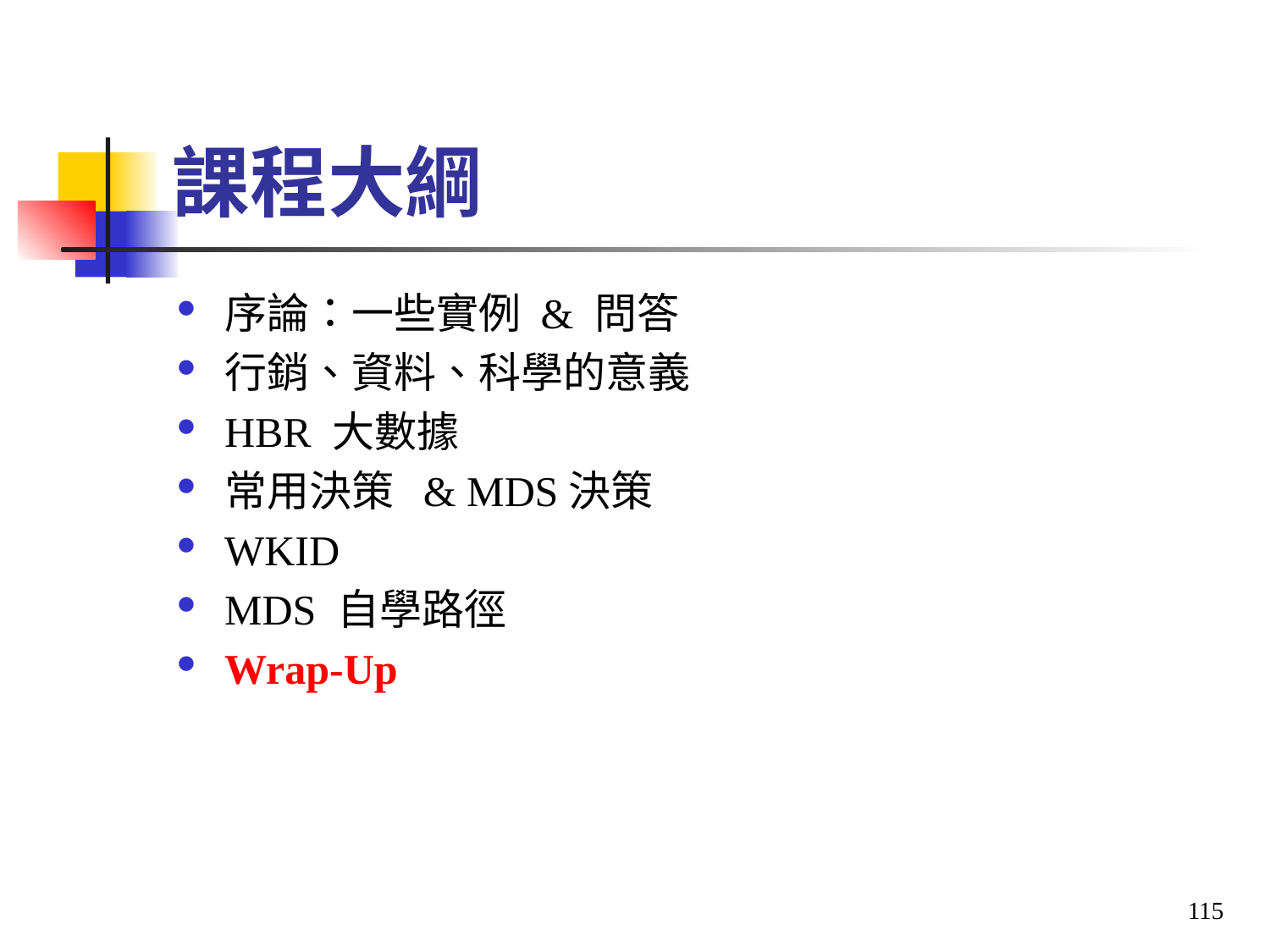

# 課程大綱
序論：一些實例 & 問答
行銷、資料、科學的意義
HBR 大數據
常用決策  & MDS決策
WKID
MDS 自學路徑
Wrap-Up